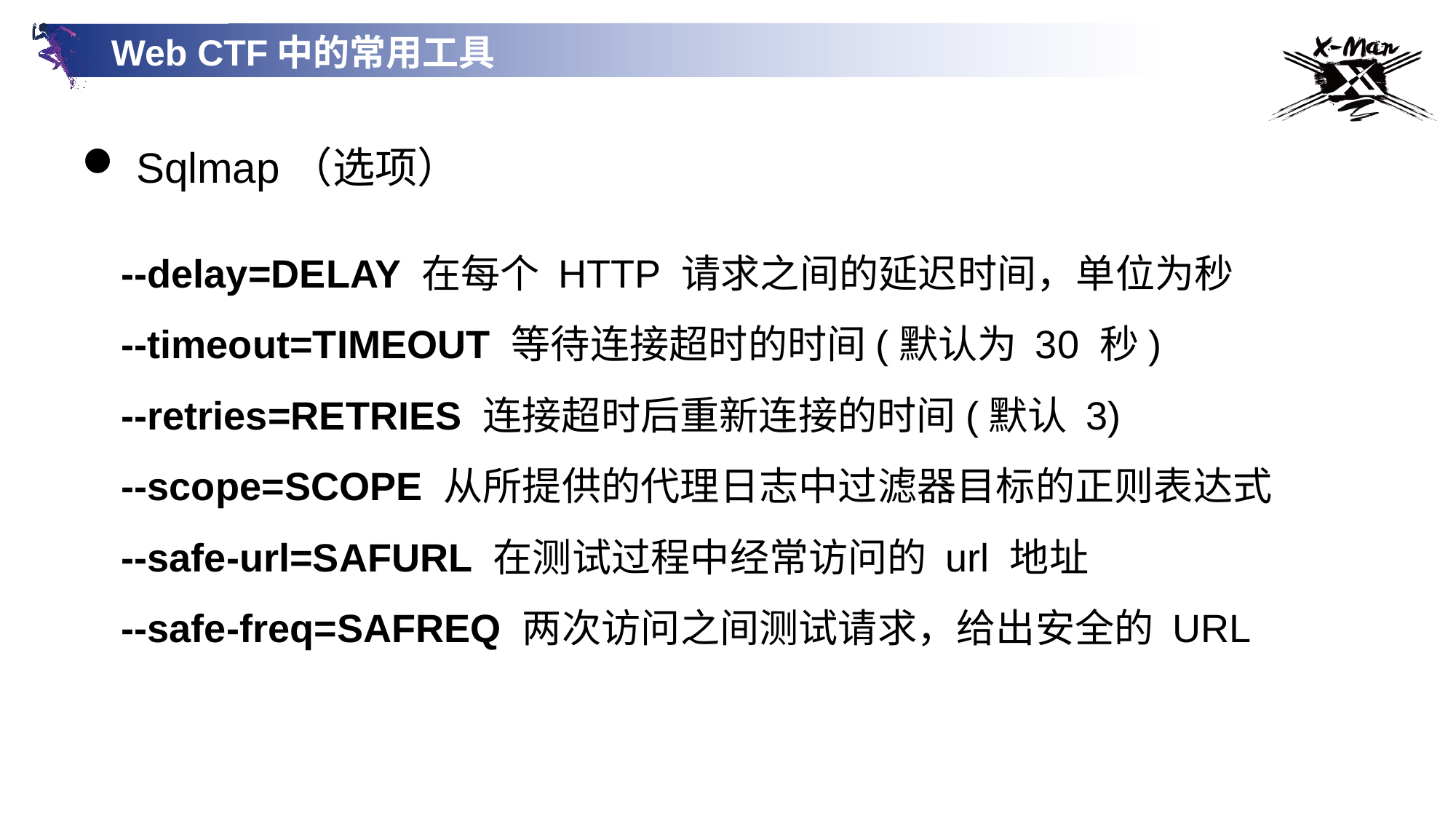

Web CTF中的常用工具
Sqlmap（选项）
--delay=DELAY 在每个 HTTP 请求之间的延迟时间，单位为秒
--timeout=TIMEOUT 等待连接超时的时间(默认为 30 秒)
--retries=RETRIES 连接超时后重新连接的时间(默认 3)
--scope=SCOPE 从所提供的代理日志中过滤器目标的正则表达式
--safe-url=SAFURL 在测试过程中经常访问的 url 地址
--safe-freq=SAFREQ 两次访问之间测试请求，给出安全的 URL